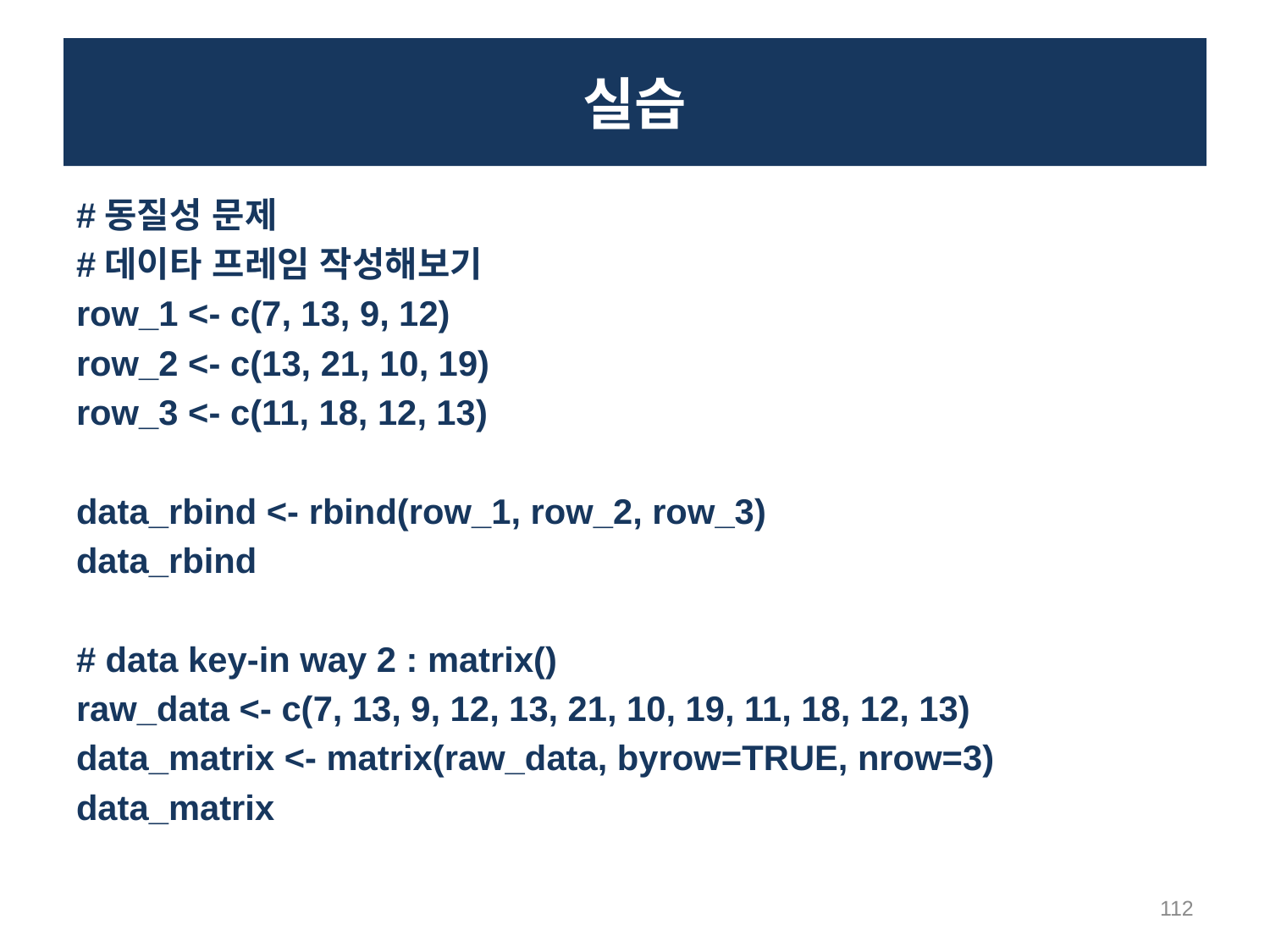

# 실습
#동질성 문제
#데이타 프레임 작성해보기
row_1 <- c(7, 13, 9, 12)
row_2 <- c(13, 21, 10, 19)
row_3 <- c(11, 18, 12, 13)

data_rbind <- rbind(row_1, row_2, row_3)
data_rbind

# data key-in way 2 : matrix()
raw_data <- c(7, 13, 9, 12, 13, 21, 10, 19, 11, 18, 12, 13)
data_matrix <- matrix(raw_data, byrow=TRUE, nrow=3)
data_matrix
112